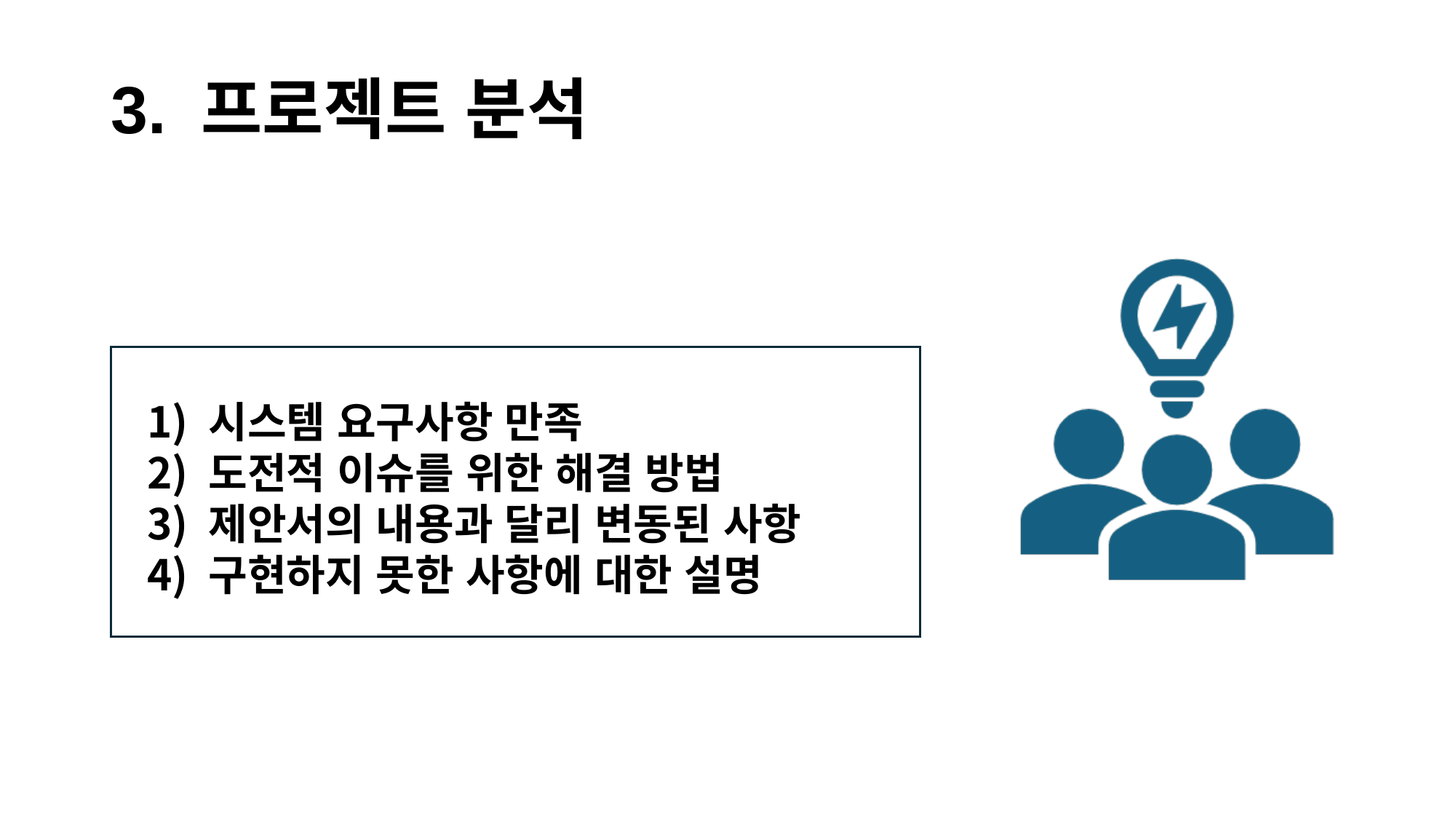

# 3. 프로젝트 분석

시스템 요구사항 만족
도전적 이슈를 위한 해결 방법
제안서의 내용과 달리 변동된 사항
구현하지 못한 사항에 대한 설명